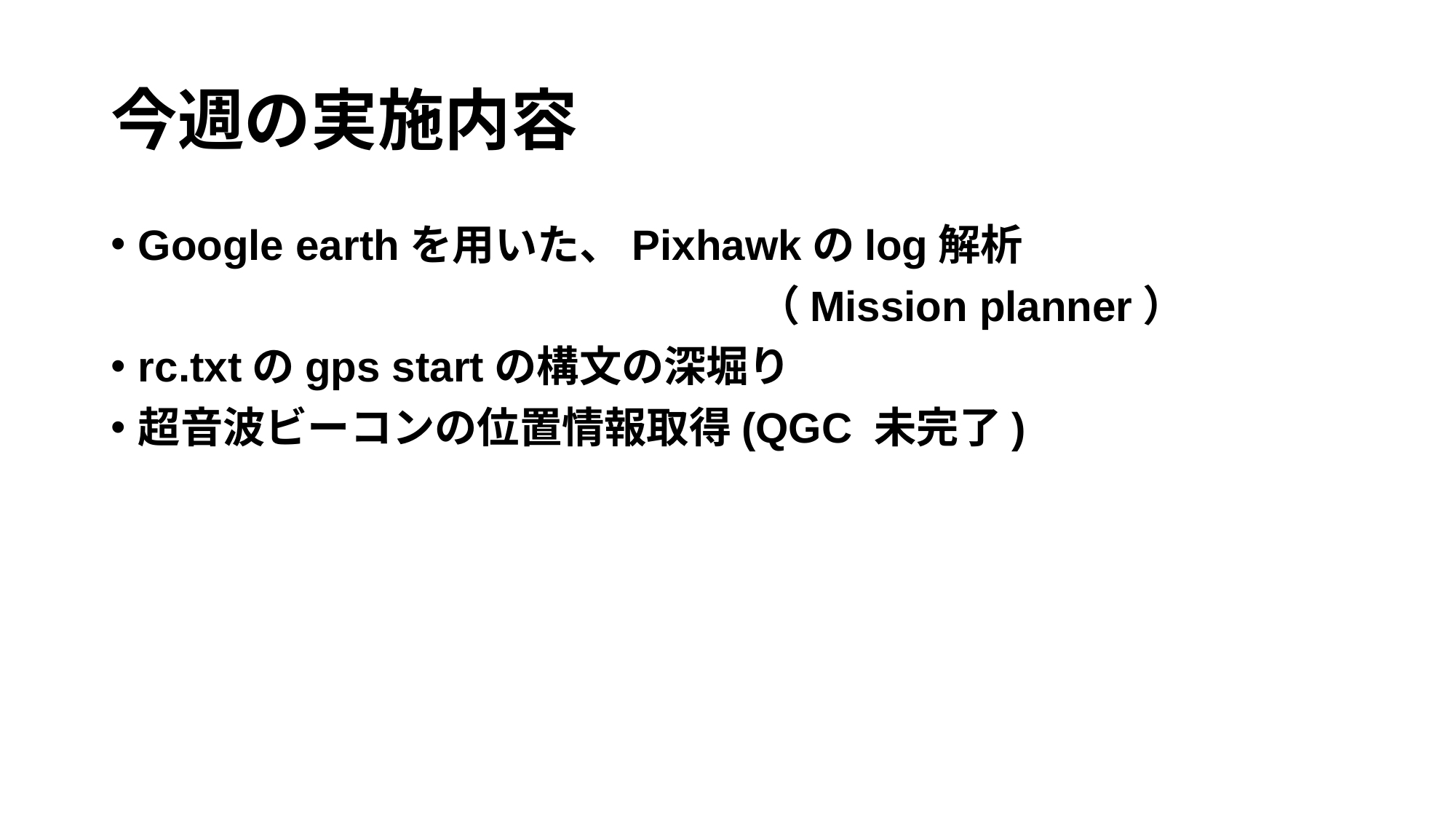

# 今週の実施内容
Google earthを用いた、Pixhawkのlog解析
                                                                  （Mission planner）
rc.txtのgps startの構文の深堀り
超音波ビーコンの位置情報取得(QGC 未完了)